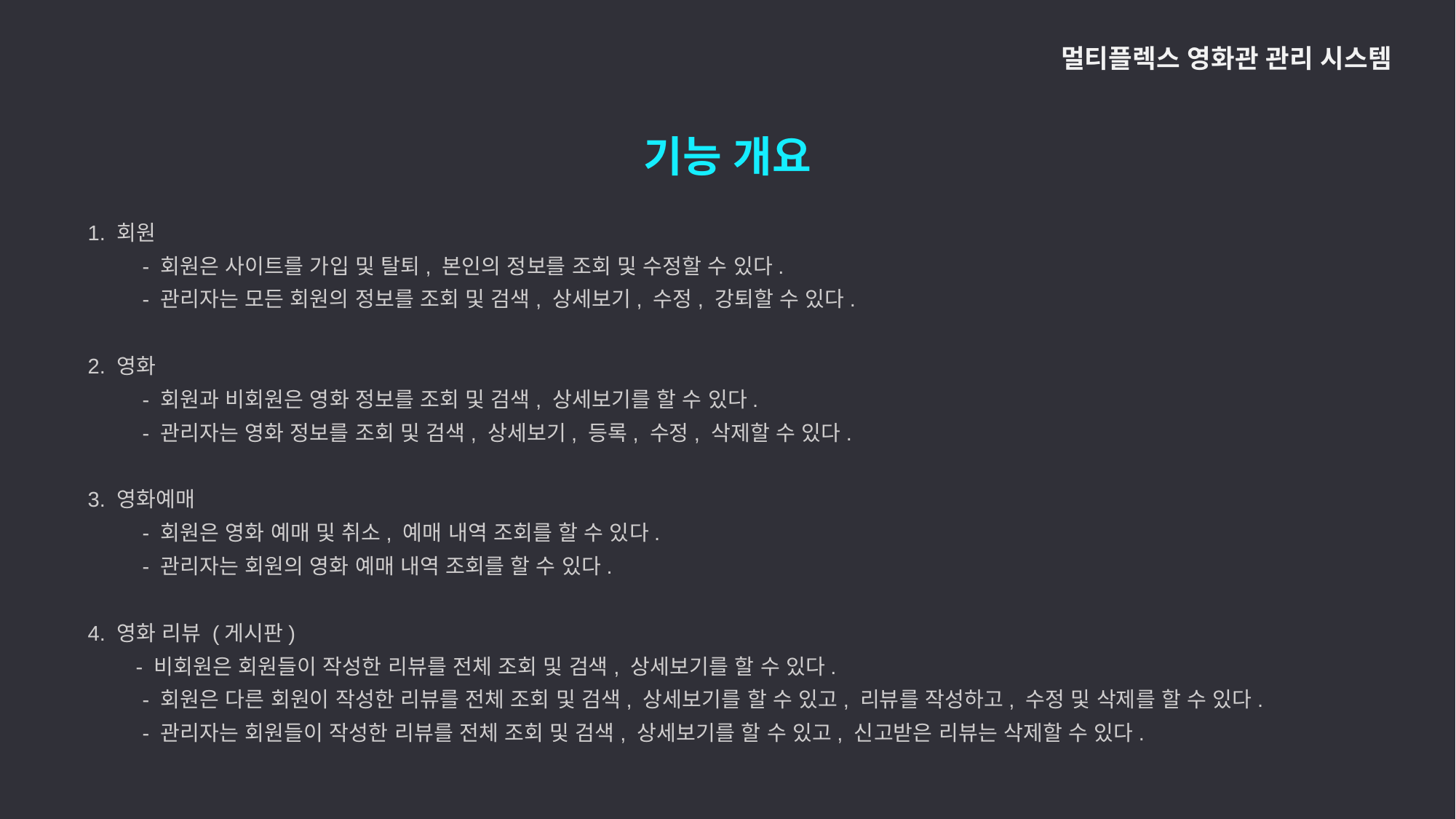

멀티플렉스 영화관 관리 시스템
기능 개요
1. 회원
- 회원은 사이트를 가입 및 탈퇴, 본인의 정보를 조회 및 수정할 수 있다.
- 관리자는 모든 회원의 정보를 조회 및 검색, 상세보기, 수정, 강퇴할 수 있다.

2. 영화
- 회원과 비회원은 영화 정보를 조회 및 검색, 상세보기를 할 수 있다.
- 관리자는 영화 정보를 조회 및 검색, 상세보기, 등록, 수정, 삭제할 수 있다.

3. 영화예매
- 회원은 영화 예매 및 취소, 예매 내역 조회를 할 수 있다.
- 관리자는 회원의 영화 예매 내역 조회를 할 수 있다.

4. 영화 리뷰 (게시판)
        - 비회원은 회원들이 작성한 리뷰를 전체 조회 및 검색, 상세보기를 할 수 있다.
- 회원은 다른 회원이 작성한 리뷰를 전체 조회 및 검색, 상세보기를 할 수 있고, 리뷰를 작성하고, 수정 및 삭제를 할 수 있다.
- 관리자는 회원들이 작성한 리뷰를 전체 조회 및 검색, 상세보기를 할 수 있고, 신고받은 리뷰는 삭제할 수 있다.